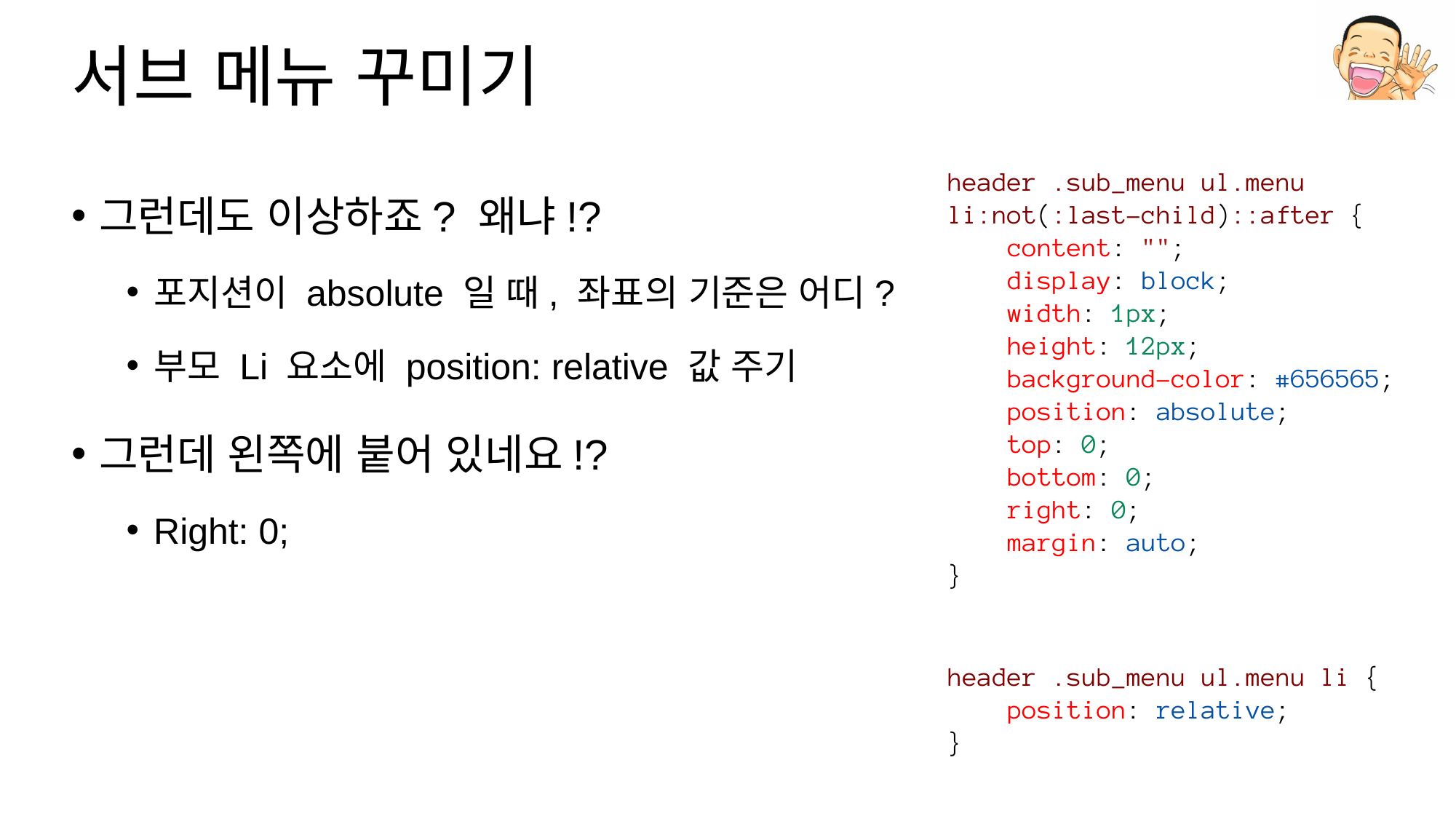

# 서브 메뉴 꾸미기
header .sub_menu ul.menu li:not(:last-child)::after {
    content: "";
    display: block;
    width: 1px;
    height: 12px;
    background-color: #656565;
    position: absolute;
    top: 0;
    bottom: 0;
    right: 0;
    margin: auto;
}
그런데도 이상하죠? 왜냐!?
포지션이 absolute 일 때, 좌표의 기준은 어디?
부모 Li 요소에 position: relative 값 주기
그런데 왼쪽에 붙어 있네요!?
Right: 0;
header .sub_menu ul.menu li {
    position: relative;
}